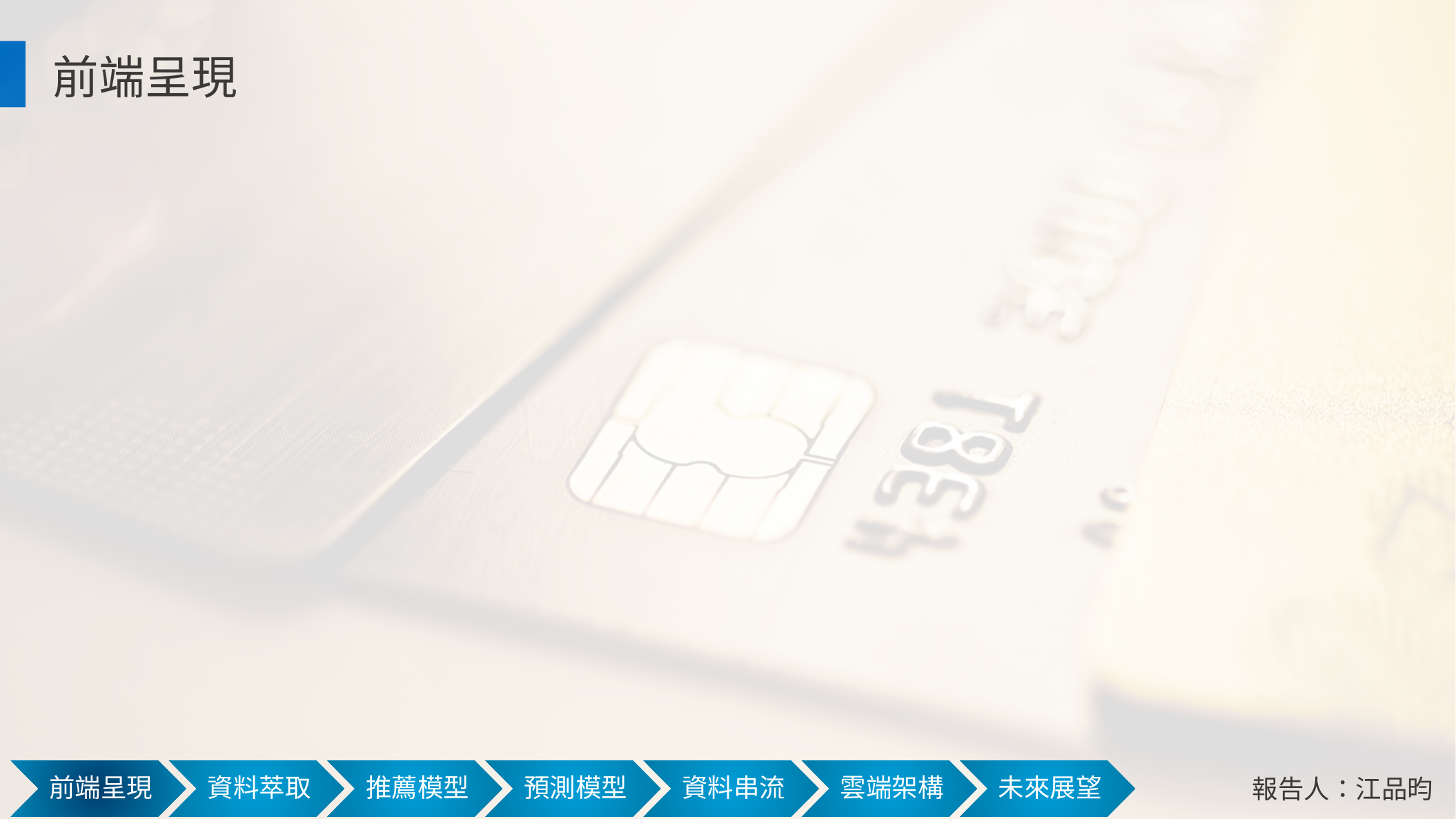

前端呈現
前端呈現
資料萃取
推薦模型
預測模型
資料串流
雲端架構
未來展望
報告人：江品昀